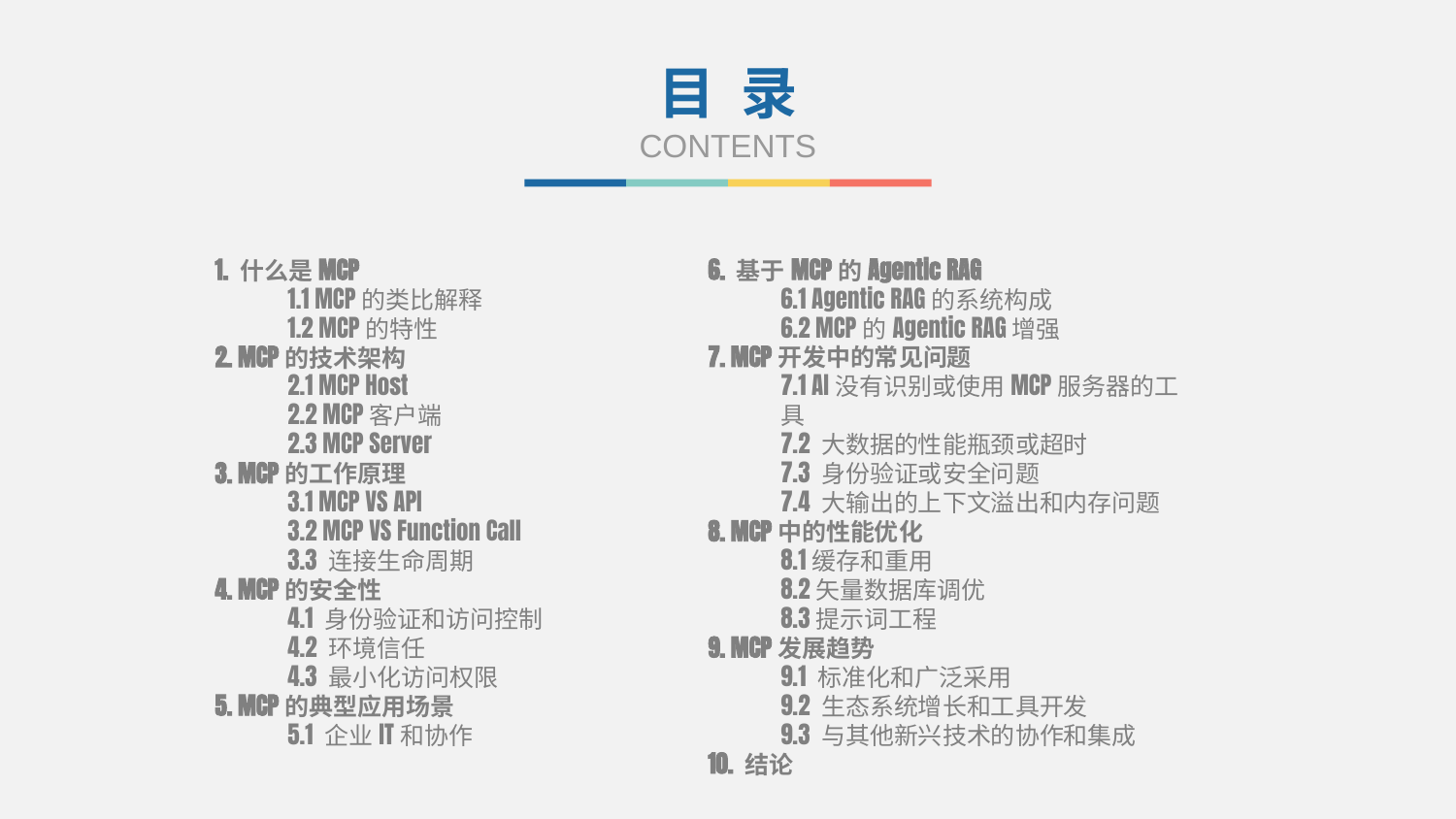

目  录
CONTENTS

1. 什么是MCP
1.1 MCP的类比解释
1.2 MCP的特性
2. MCP的技术架构
2.1 MCP Host
2.2 MCP客户端
2.3 MCP Server
3. MCP的工作原理
3.1 MCP VS API
3.2 MCP VS Function Call
3.3 连接生命周期
4. MCP的安全性
4.1 身份验证和访问控制
4.2 环境信任
4.3 最小化访问权限
5. MCP的典型应用场景
5.1 企业IT和协作
6. 基于MCP的Agentic RAG
6.1 Agentic RAG的系统构成
6.2 MCP的Agentic RAG增强
7. MCP开发中的常见问题
7.1 AI没有识别或使用MCP服务器的工具
7.2 大数据的性能瓶颈或超时
7.3 身份验证或安全问题
7.4 大输出的上下文溢出和内存问题
8. MCP中的性能优化
8.1缓存和重用
8.2矢量数据库调优
8.3提示词工程
9. MCP发展趋势
9.1 标准化和广泛采用
9.2 生态系统增长和工具开发
9.3 与其他新兴技术的协作和集成
10. 结论